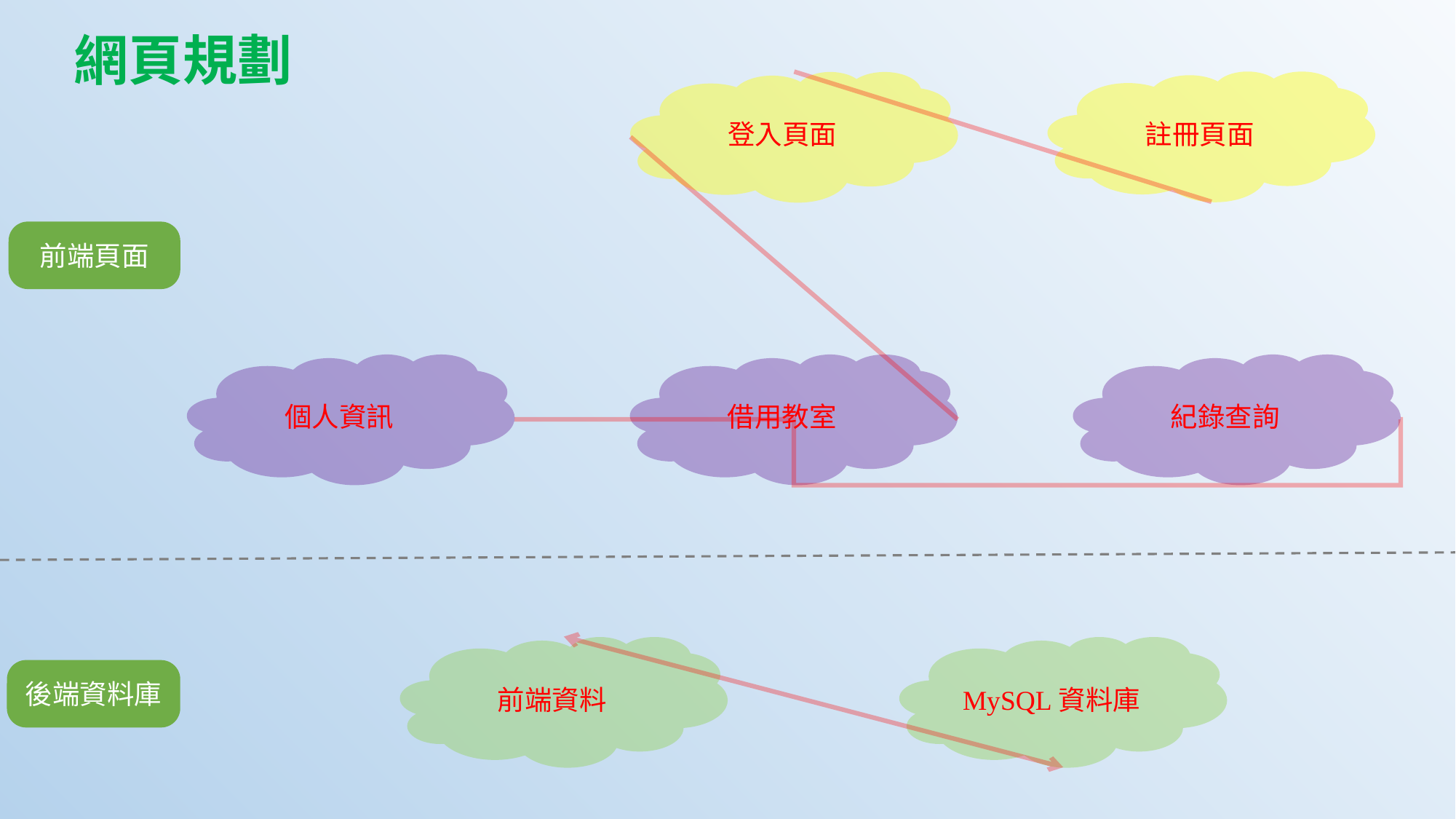

網頁規劃
註冊頁面
登入頁面
前端頁面
個人資訊
借用教室
紀錄查詢
前端資料
MySQL資料庫
後端資料庫